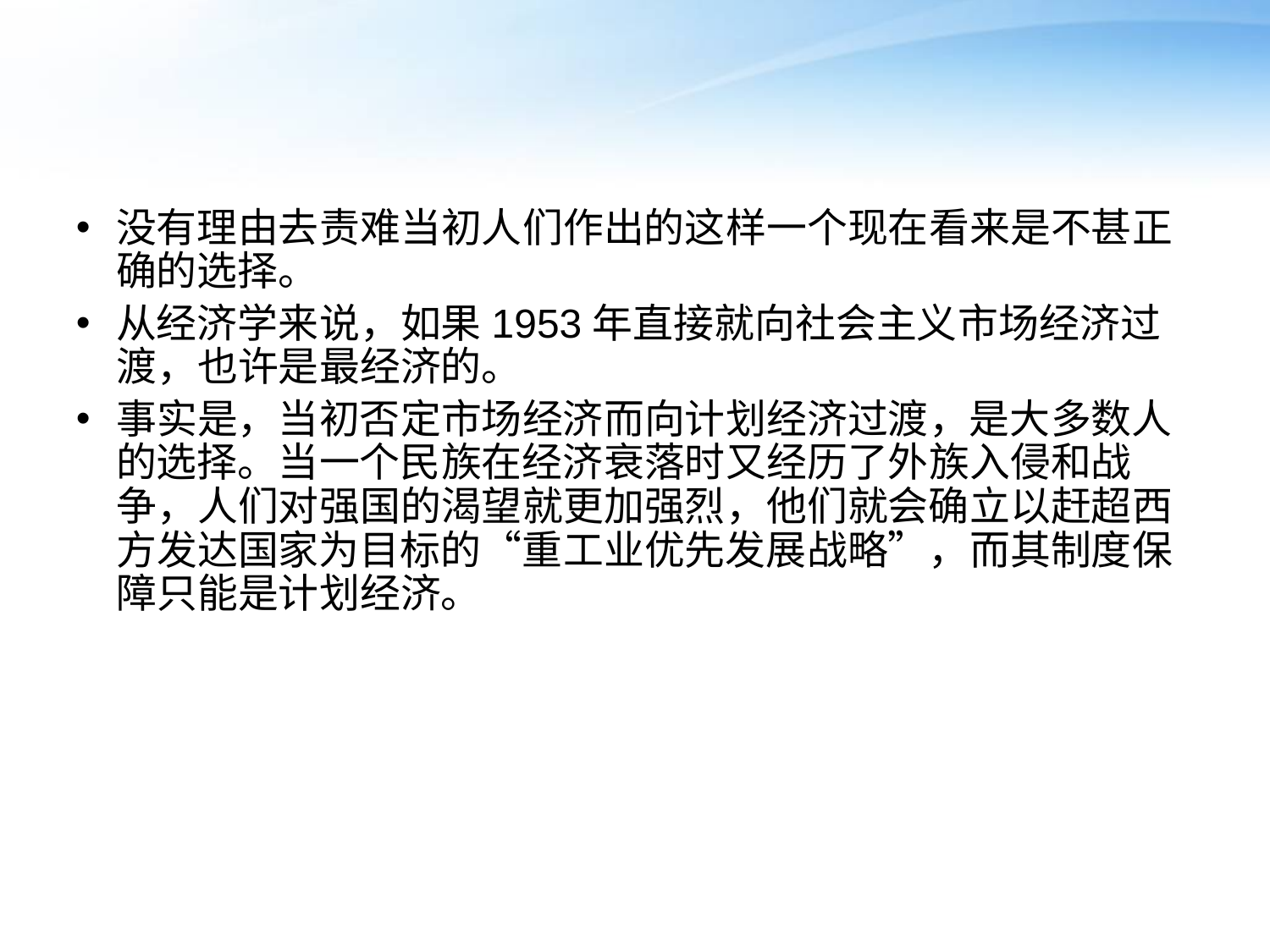

#
没有理由去责难当初人们作出的这样一个现在看来是不甚正确的选择。
从经济学来说，如果1953年直接就向社会主义市场经济过渡，也许是最经济的。
事实是，当初否定市场经济而向计划经济过渡，是大多数人的选择。当一个民族在经济衰落时又经历了外族入侵和战争，人们对强国的渴望就更加强烈，他们就会确立以赶超西方发达国家为目标的“重工业优先发展战略”，而其制度保障只能是计划经济。